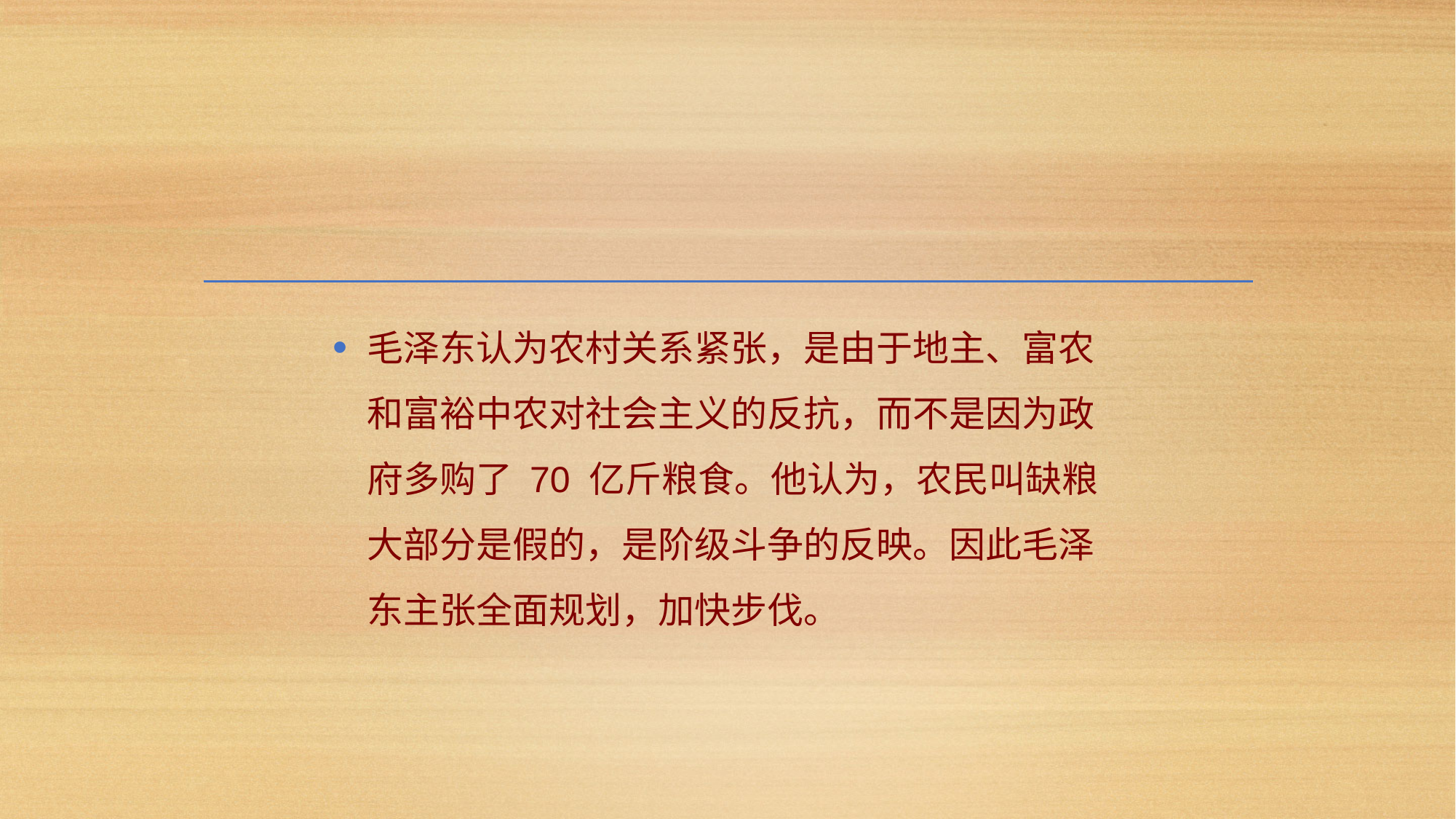

毛泽东认为农村关系紧张，是由于地主、富农和富裕中农对社会主义的反抗，而不是因为政府多购了 70 亿斤粮食。他认为，农民叫缺粮大部分是假的，是阶级斗争的反映。因此毛泽东主张全面规划，加快步伐。